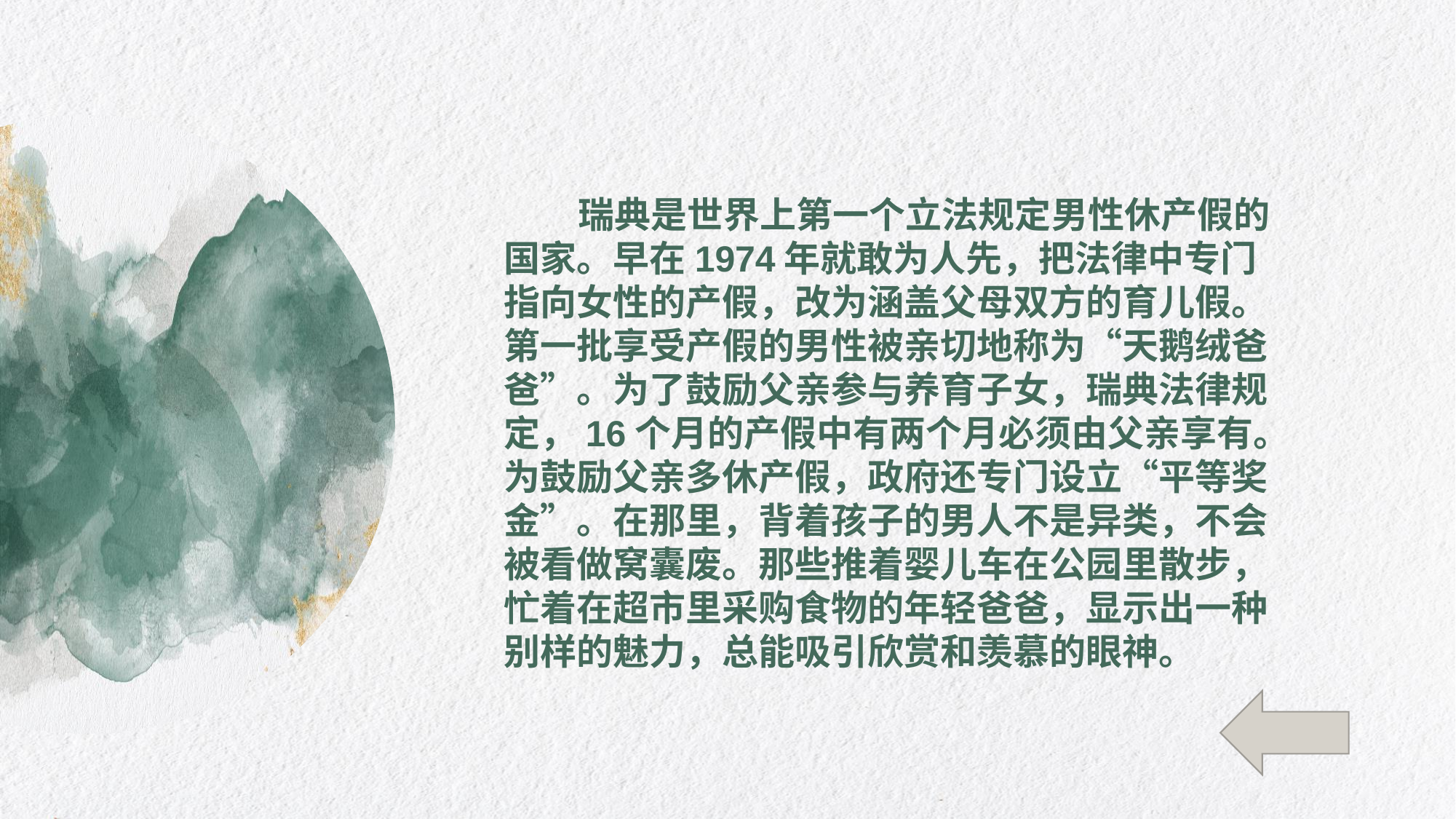

瑞典是世界上第一个立法规定男性休产假的国家。早在1974年就敢为人先，把法律中专门指向女性的产假，改为涵盖父母双方的育儿假。第一批享受产假的男性被亲切地称为“天鹅绒爸爸”。为了鼓励父亲参与养育子女，瑞典法律规定，16个月的产假中有两个月必须由父亲享有。为鼓励父亲多休产假，政府还专门设立“平等奖金”。在那里，背着孩子的男人不是异类，不会被看做窝囊废。那些推着婴儿车在公园里散步，忙着在超市里采购食物的年轻爸爸，显示出一种别样的魅力，总能吸引欣赏和羡慕的眼神。
e7d195523061f1c0c2b73831c94a3edc981f60e396d3e182073EE1468018468A7F192AE5E5CD515B6C3125F8AF6E4EE646174E8CF0B46FD19828DCE8CDA3B3A044A74F0E769C5FA8CB87AB6FC303C8BA3785FAC64AF5424764E128FECAE4CC72932BB65C8C121A0F41C1707D94688ED66335DC6AE12288BF2055523C0C26863D2CD4AC454A29EEC183CEF0375334B579